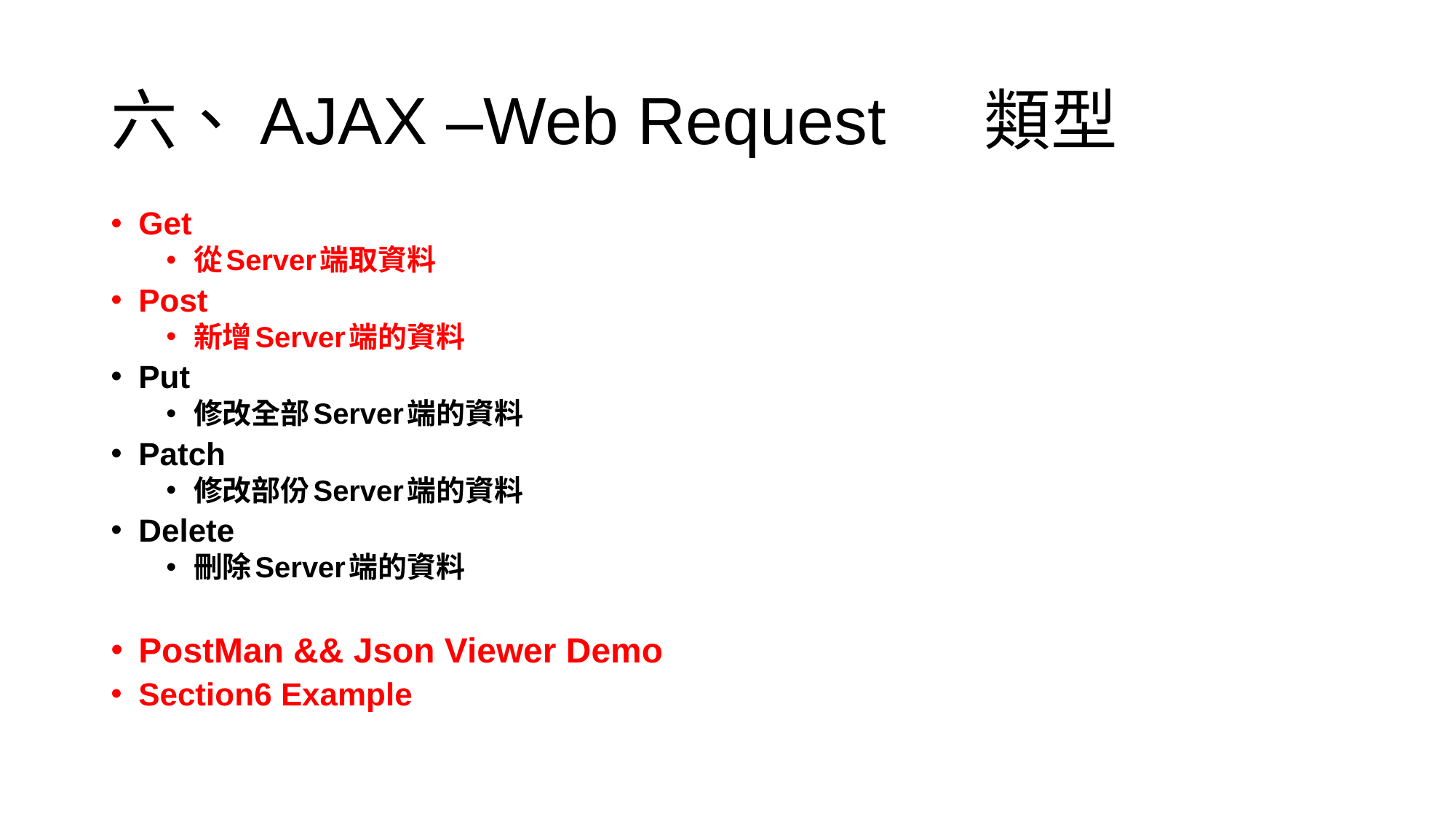

# 六、AJAX –Web Request	類型
Get
從Server端取資料
Post
新增Server端的資料
Put
修改全部Server端的資料
Patch
修改部份Server端的資料
Delete
刪除Server端的資料

PostMan && Json Viewer Demo
Section6 Example